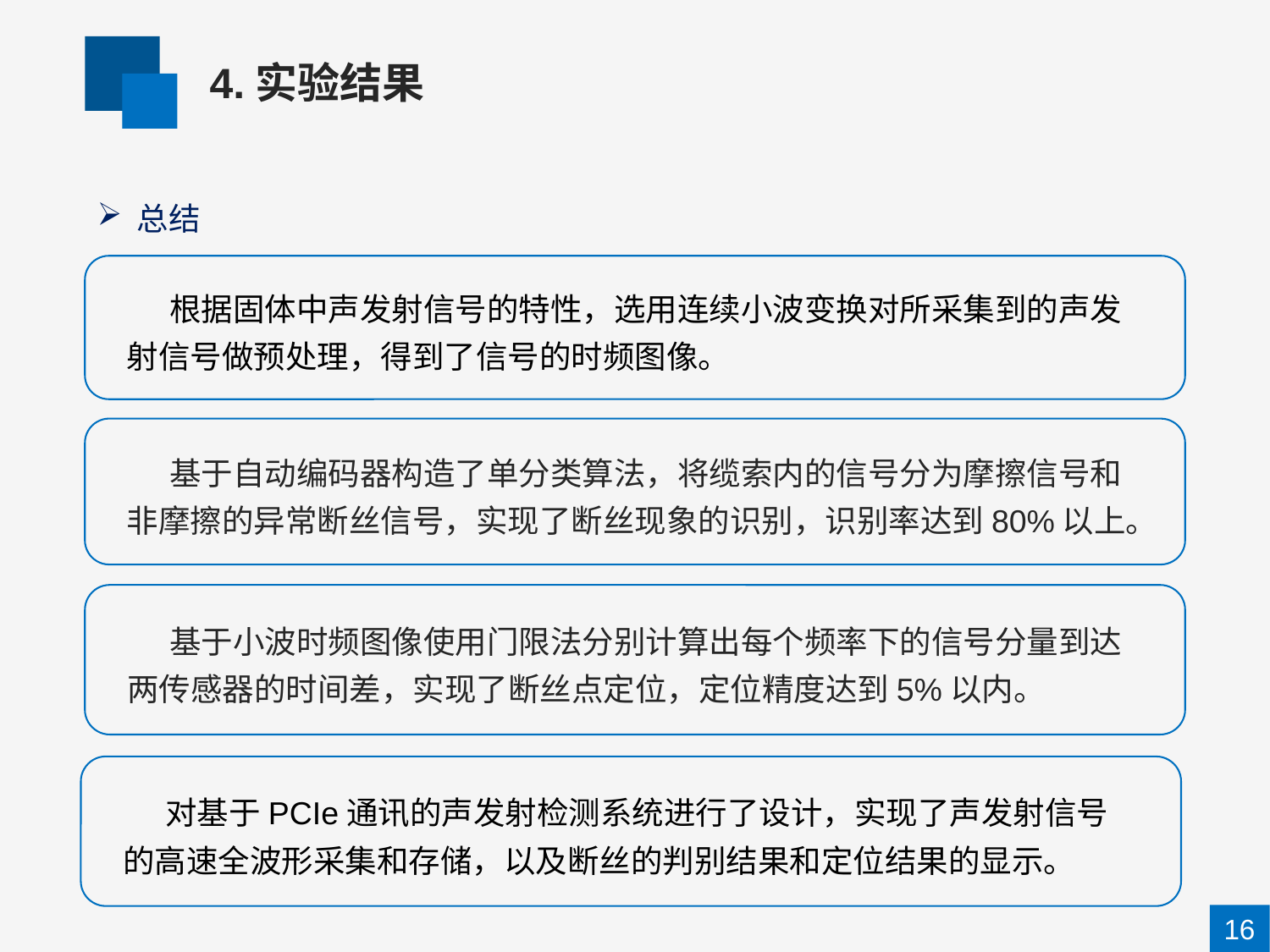

4.实验结果
总结
根据固体中声发射信号的特性，选用连续小波变换对所采集到的声发射信号做预处理，得到了信号的时频图像。
基于自动编码器构造了单分类算法，将缆索内的信号分为摩擦信号和非摩擦的异常断丝信号，实现了断丝现象的识别，识别率达到80%以上。
基于小波时频图像使用门限法分别计算出每个频率下的信号分量到达两传感器的时间差，实现了断丝点定位，定位精度达到5%以内。
对基于PCIe通讯的声发射检测系统进行了设计，实现了声发射信号的高速全波形采集和存储，以及断丝的判别结果和定位结果的显示。
16